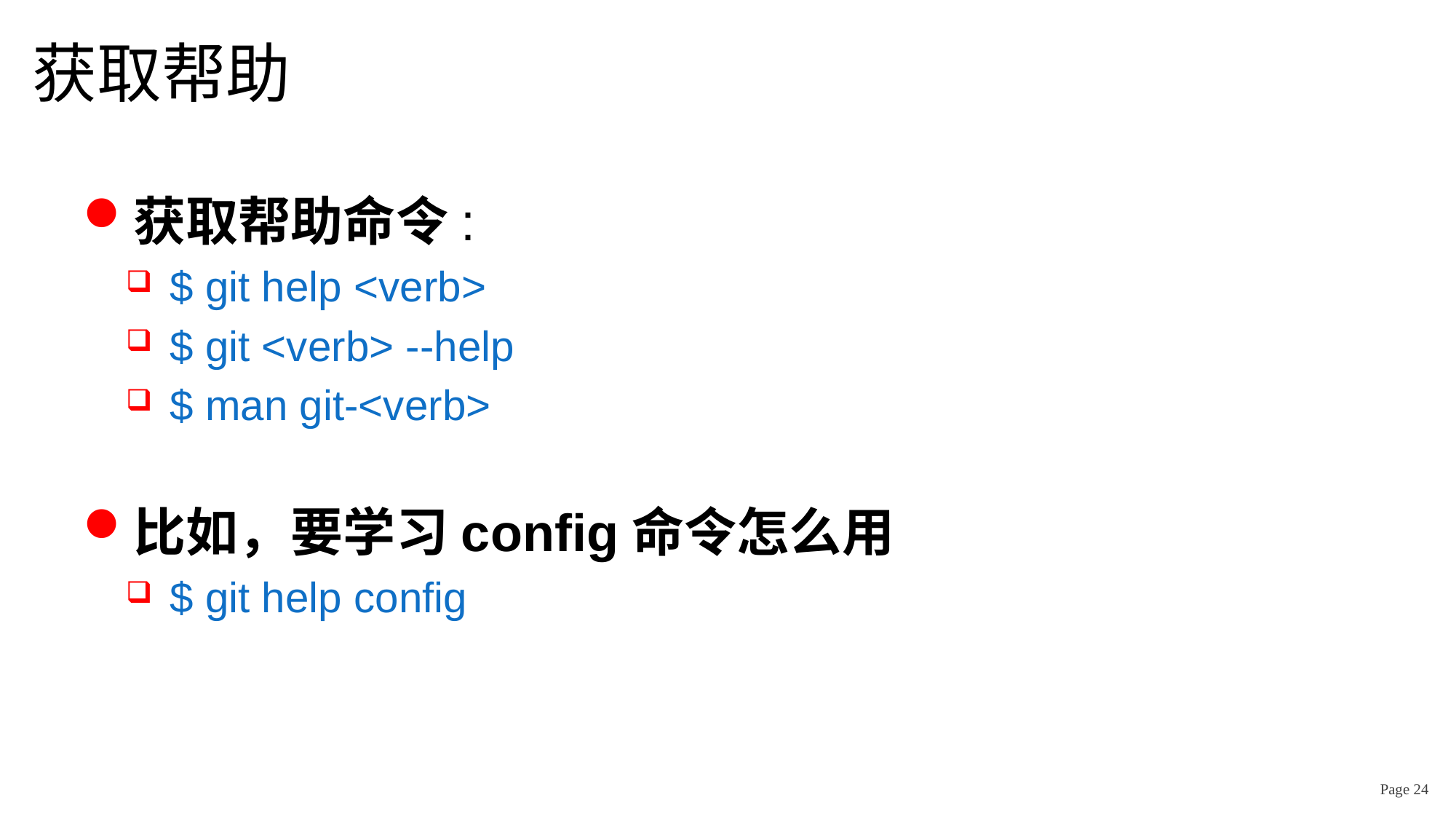

# 获取帮助
获取帮助命令:
$ git help <verb>
$ git <verb> --help
$ man git-<verb>

比如，要学习config命令怎么用
$ git help config